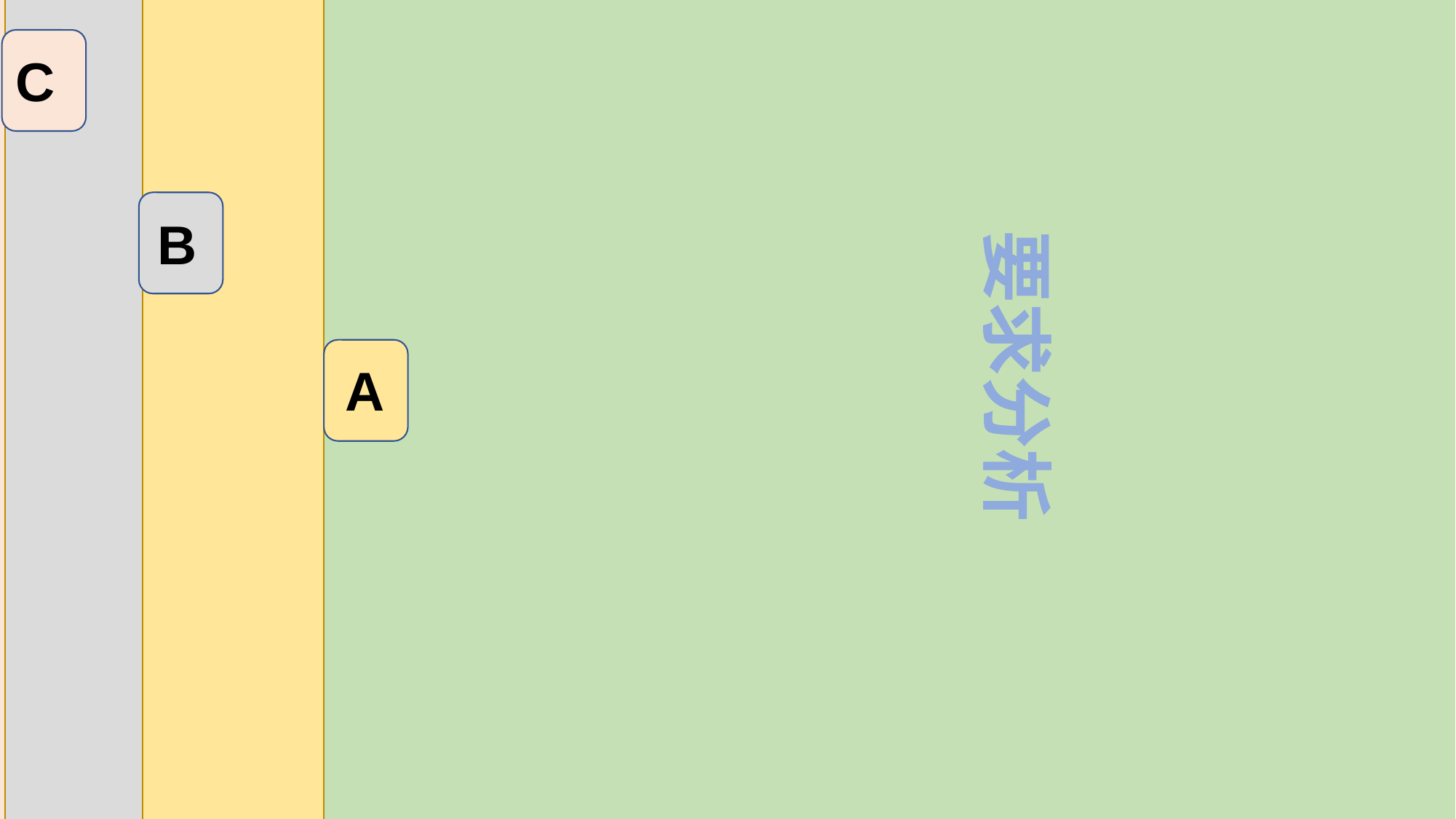

B
第二个要求：
	管理员应该具有对数据库的更改权限，能够发布当天的菜单和厨师信息。

C
第三个要求：
	服务员和厨师应能及时对客户的要求做出反应。厨师应按照下单顺序做餐，服务员应把完成的餐品及时送至客户。

A
第一个要求：
	点餐系统旨在服务客户。在最终的软件中，客户不仅应该具有基本的点餐、改单功能，还应该具有修改账户密码、对餐品评价、呼叫服务员、评价服务员等可以提升客户满意度的功能。
要求分析